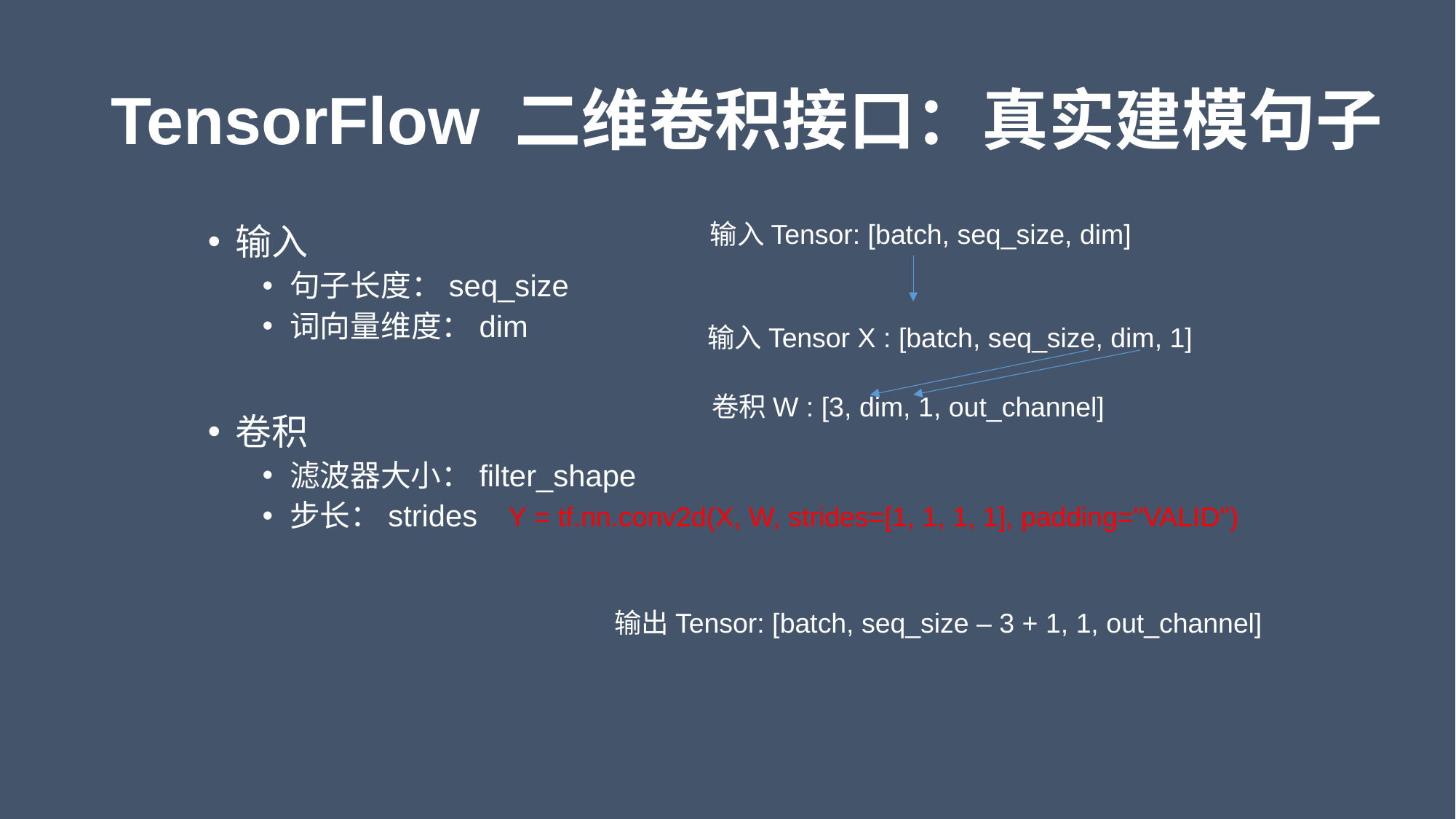

# TensorFlow 二维卷积接口：真实建模句子
输入Tensor: [batch, seq_size, dim]
输入
句子长度：seq_size
词向量维度：dim

卷积
滤波器大小：filter_shape
步长：strides

输入Tensor X : [batch, seq_size, dim, 1]
卷积W : [3, dim, 1, out_channel]
Y = tf.nn.conv2d(X, W, strides=[1, 1, 1, 1], padding="VALID")
输出Tensor: [batch, seq_size – 3 + 1, 1, out_channel]